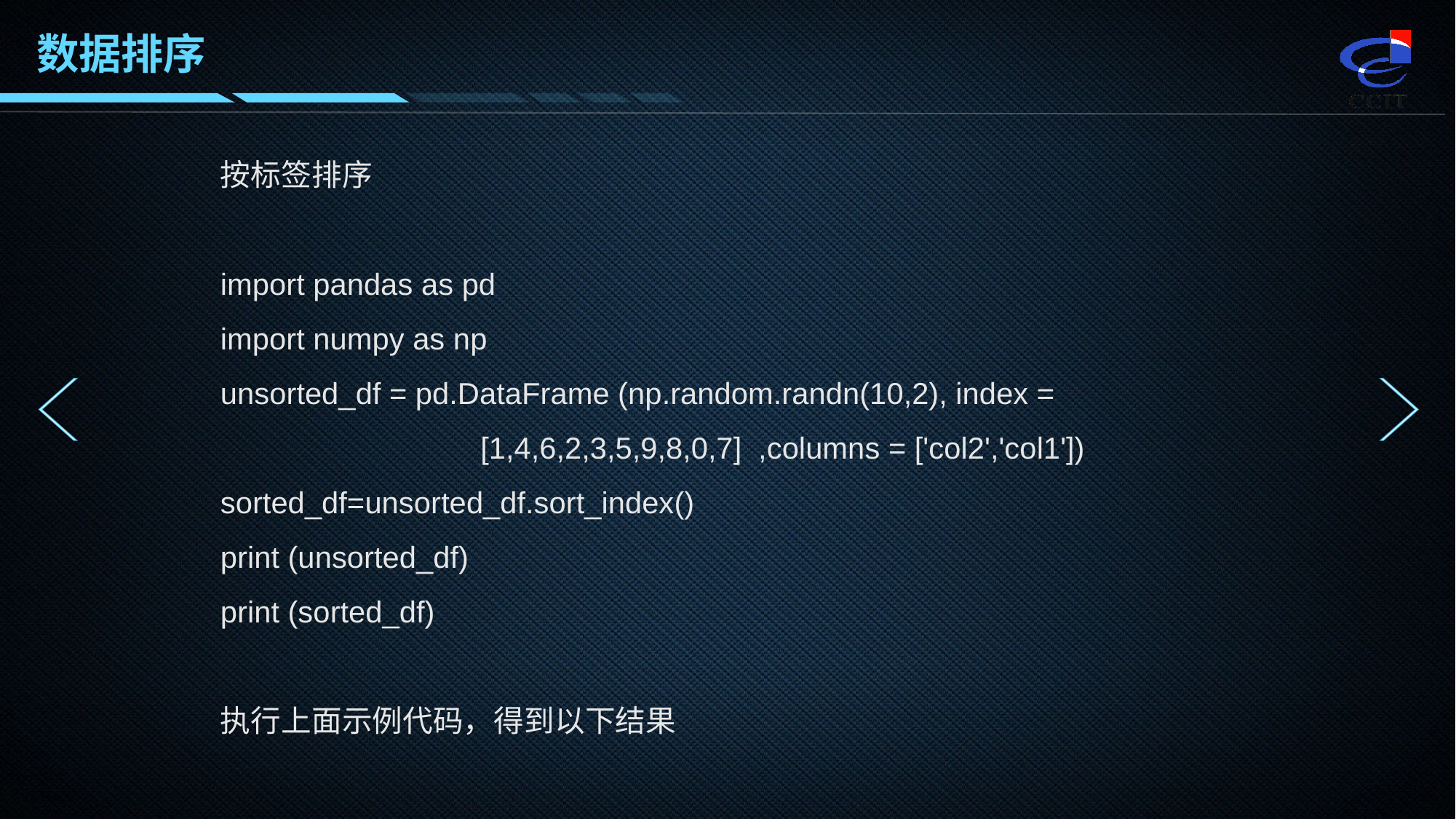

数据排序
按标签排序

import pandas as pd
import numpy as np
unsorted_df = pd.DataFrame (np.random.randn(10,2), index =      	    		     [1,4,6,2,3,5,9,8,0,7]  ,columns = ['col2','col1'])
sorted_df=unsorted_df.sort_index()
print (unsorted_df)
print (sorted_df)

执行上面示例代码，得到以下结果